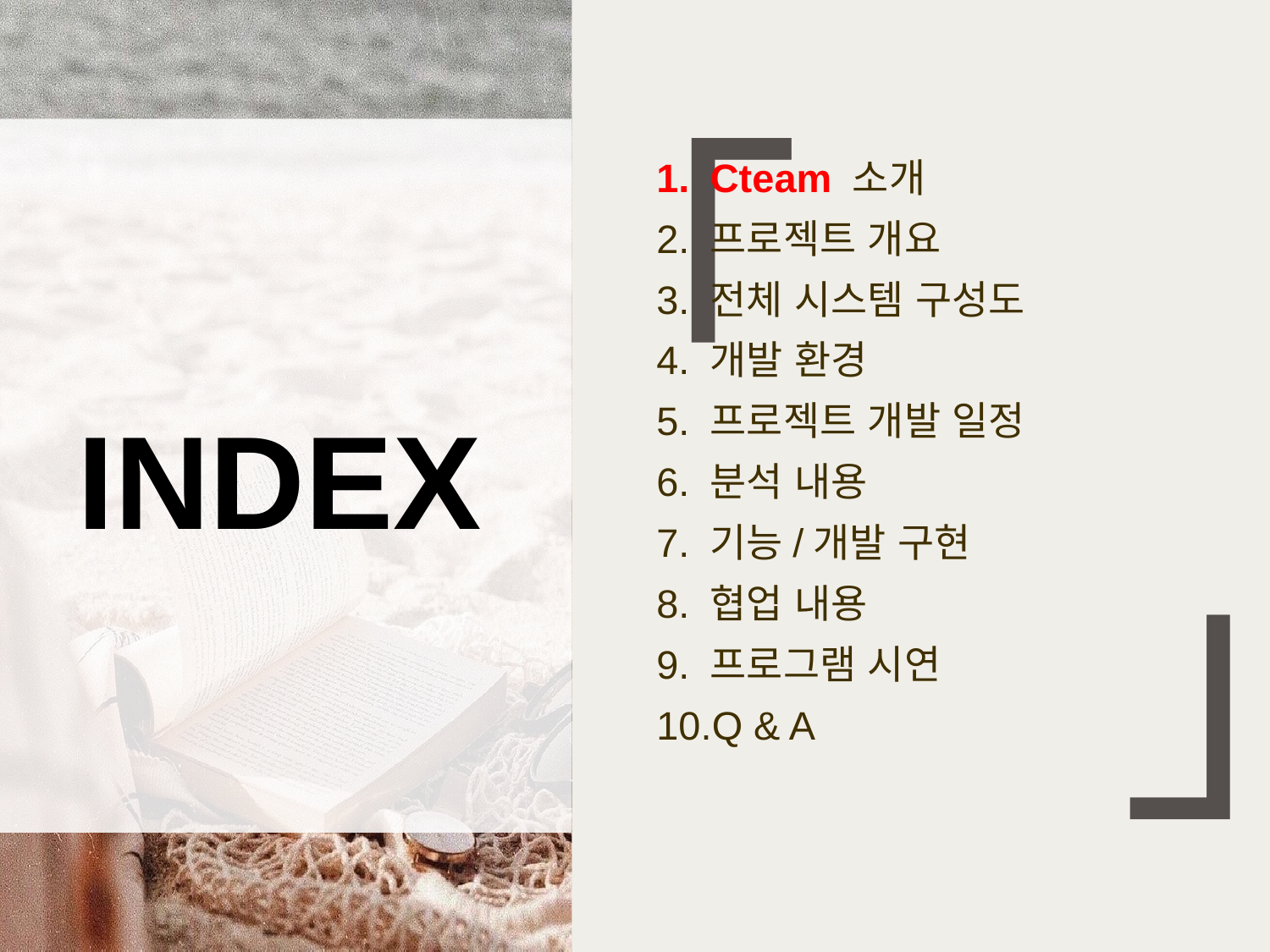

「
」

INDEX
Cteam 소개
프로젝트 개요
전체 시스템 구성도
개발 환경
프로젝트 개발 일정
분석 내용
기능/개발 구현
협업 내용
프로그램 시연
Q & A